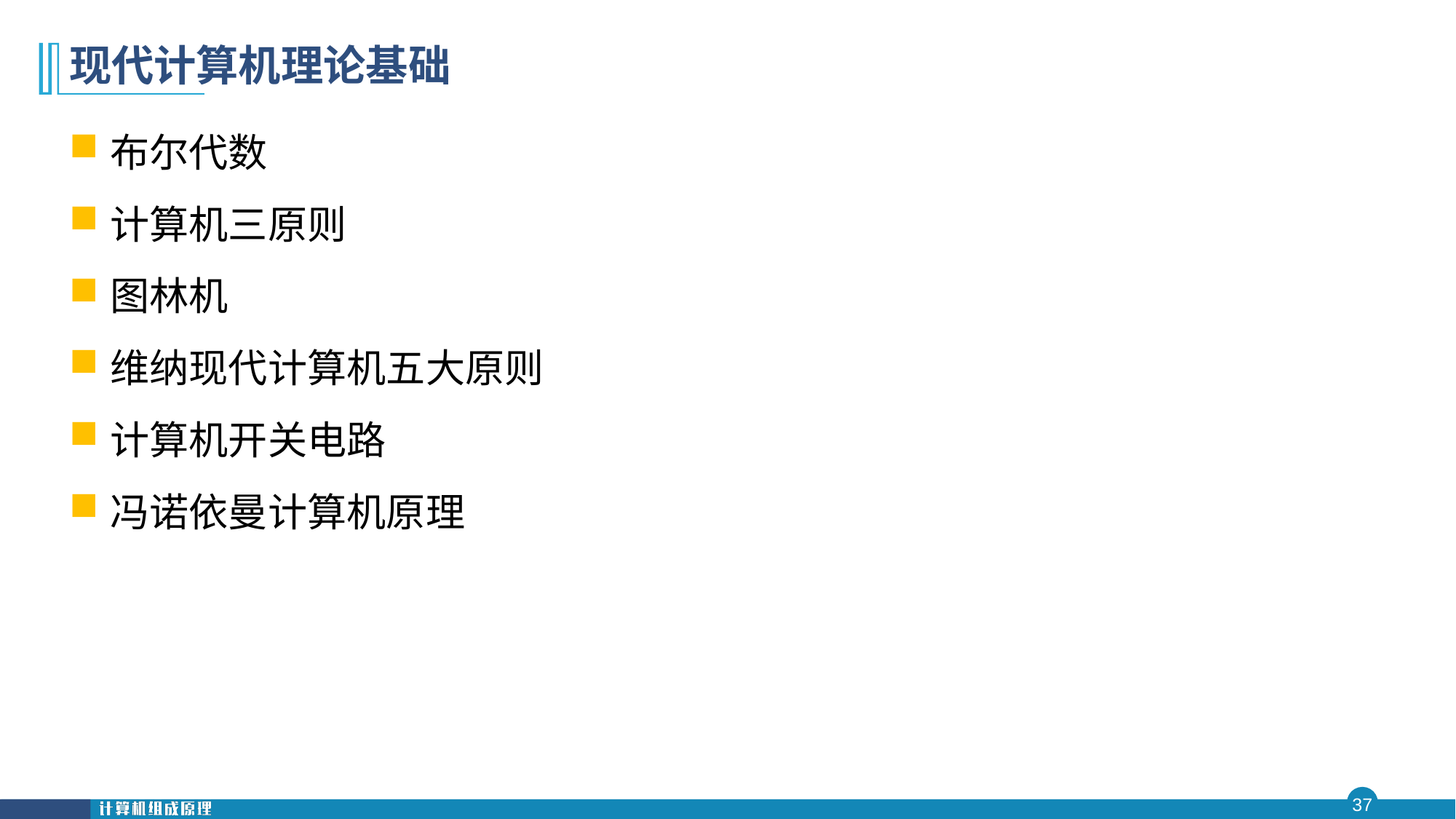

# 现代计算机理论基础
布尔代数
计算机三原则
图林机
维纳现代计算机五大原则
计算机开关电路
冯诺依曼计算机原理